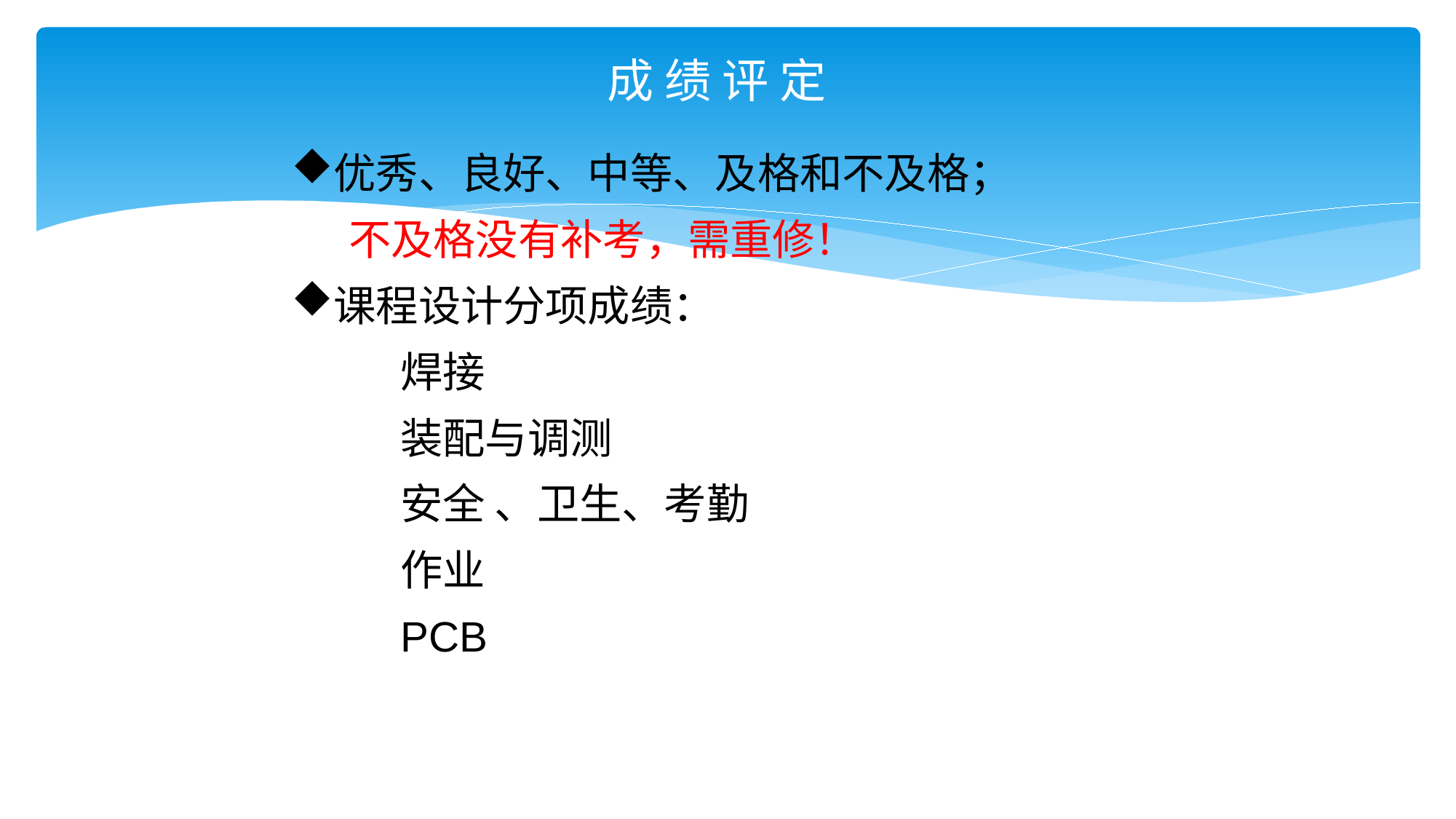

# 成 绩 评 定
优秀、良好、中等、及格和不及格；
     不及格没有补考，需重修！
课程设计分项成绩：
 	焊接
  	装配与调测
  	安全 、卫生、考勤
	作业
  	PCB